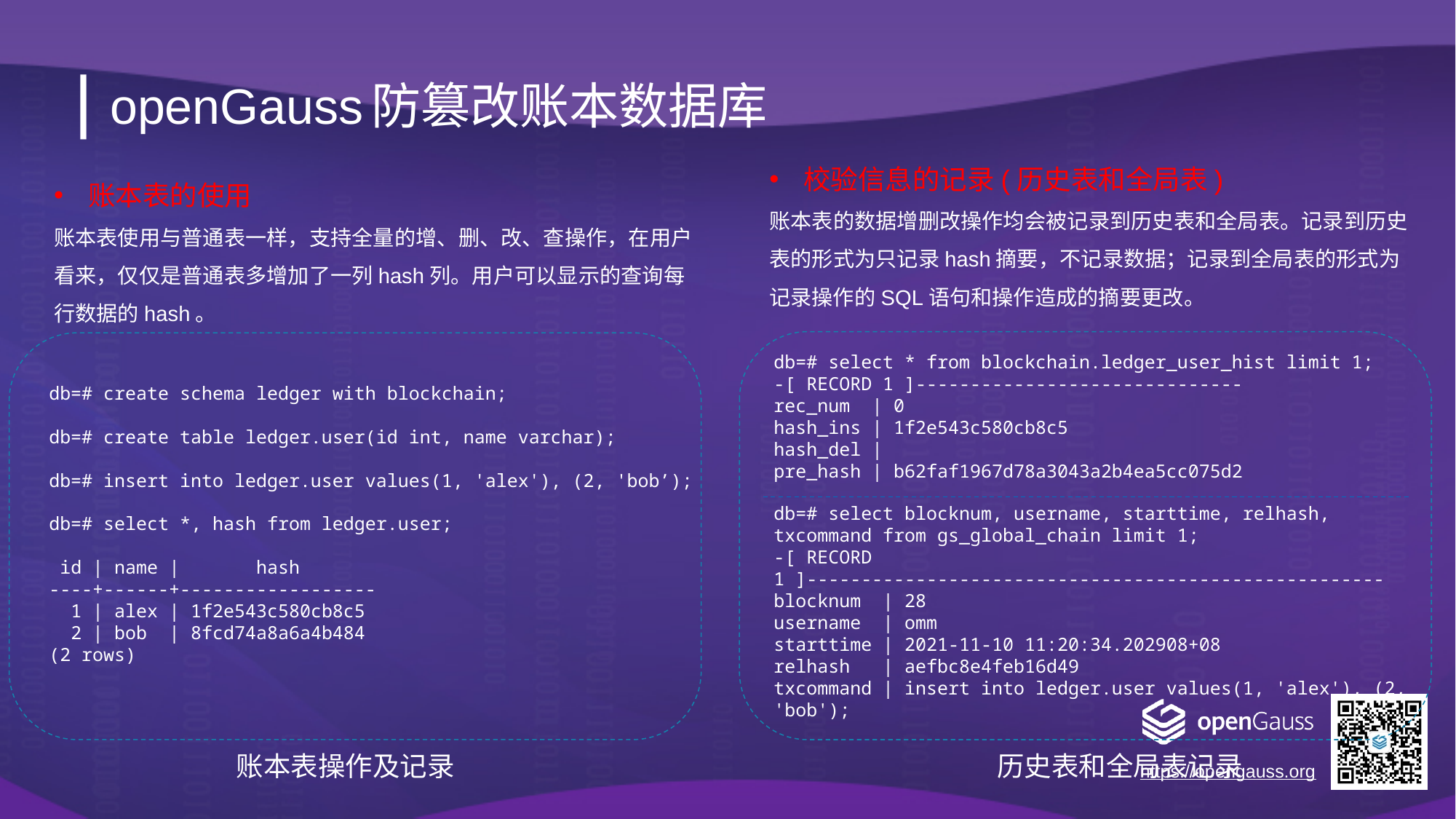

openGauss防篡改账本数据库
校验信息的记录(历史表和全局表)
账本表的数据增删改操作均会被记录到历史表和全局表。记录到历史表的形式为只记录hash摘要，不记录数据；记录到全局表的形式为记录操作的SQL语句和操作造成的摘要更改。
账本表的使用
账本表使用与普通表一样，支持全量的增、删、改、查操作，在用户看来，仅仅是普通表多增加了一列hash列。用户可以显示的查询每行数据的hash。

db=# select * from blockchain.ledger_user_hist limit 1;
-[ RECORD 1 ]------------------------------
rec_num  | 0
hash_ins | 1f2e543c580cb8c5
hash_del |
pre_hash | b62faf1967d78a3043a2b4ea5cc075d2
db=# create schema ledger with blockchain;

db=# create table ledger.user(id int, name varchar);

db=# insert into ledger.user values(1, 'alex'), (2, 'bob’);

db=# select *, hash from ledger.user;

 id | name |       hash
----+------+------------------
  1 | alex | 1f2e543c580cb8c5
  2 | bob  | 8fcd74a8a6a4b484
(2 rows)
db=# select blocknum, username, starttime, relhash, txcommand from gs_global_chain limit 1;
-[ RECORD 1 ]-----------------------------------------------------
blocknum  | 28
username  | omm
starttime | 2021-11-10 11:20:34.202908+08
relhash   | aefbc8e4feb16d49
txcommand | insert into ledger.user values(1, 'alex'), (2, 'bob');

账本表操作及记录
历史表和全局表记录